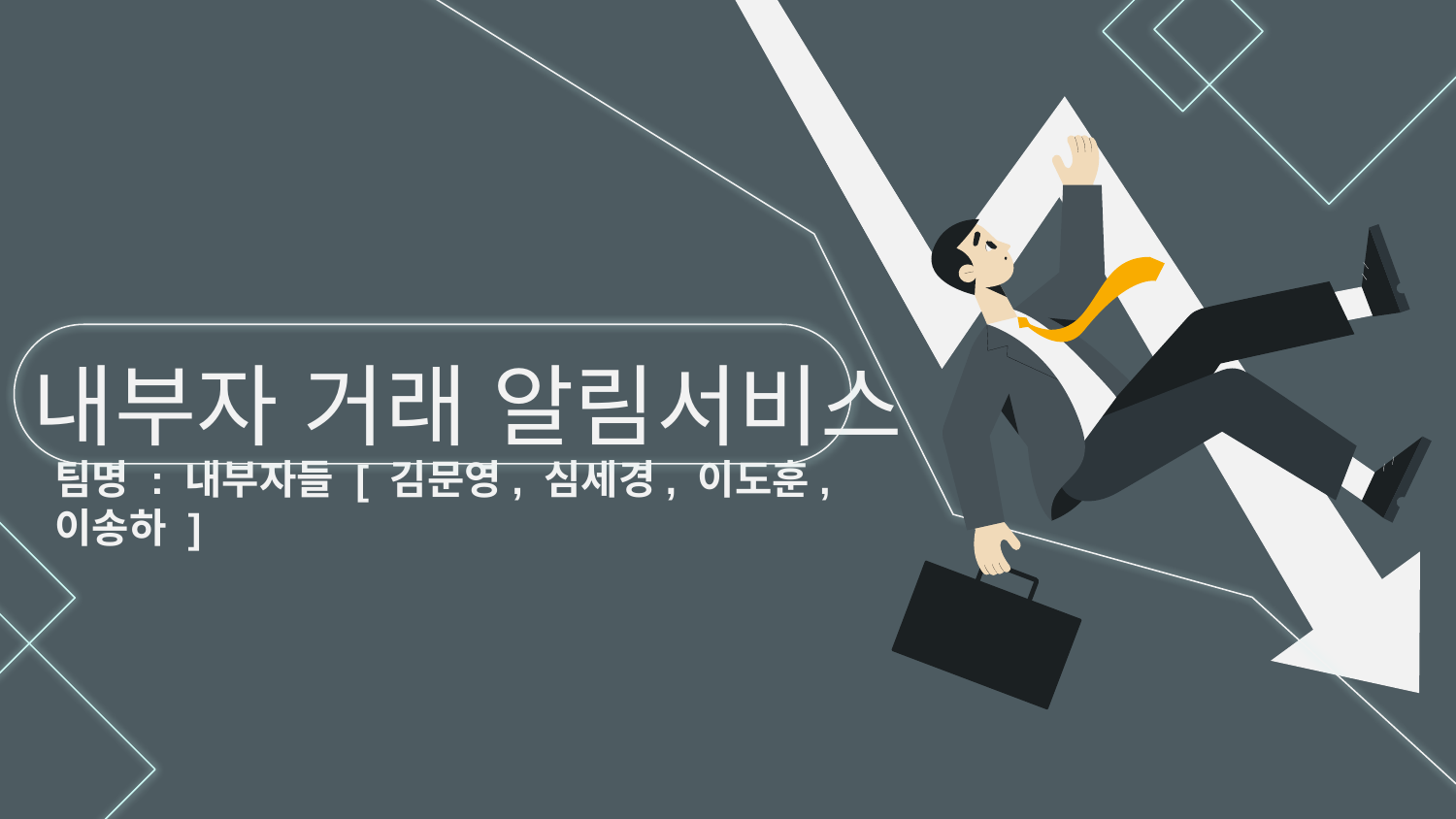

# 내부자 거래 알림서비스

팀명 : 내부자들 [ 김문영, 심세경, 이도훈, 이송하 ]